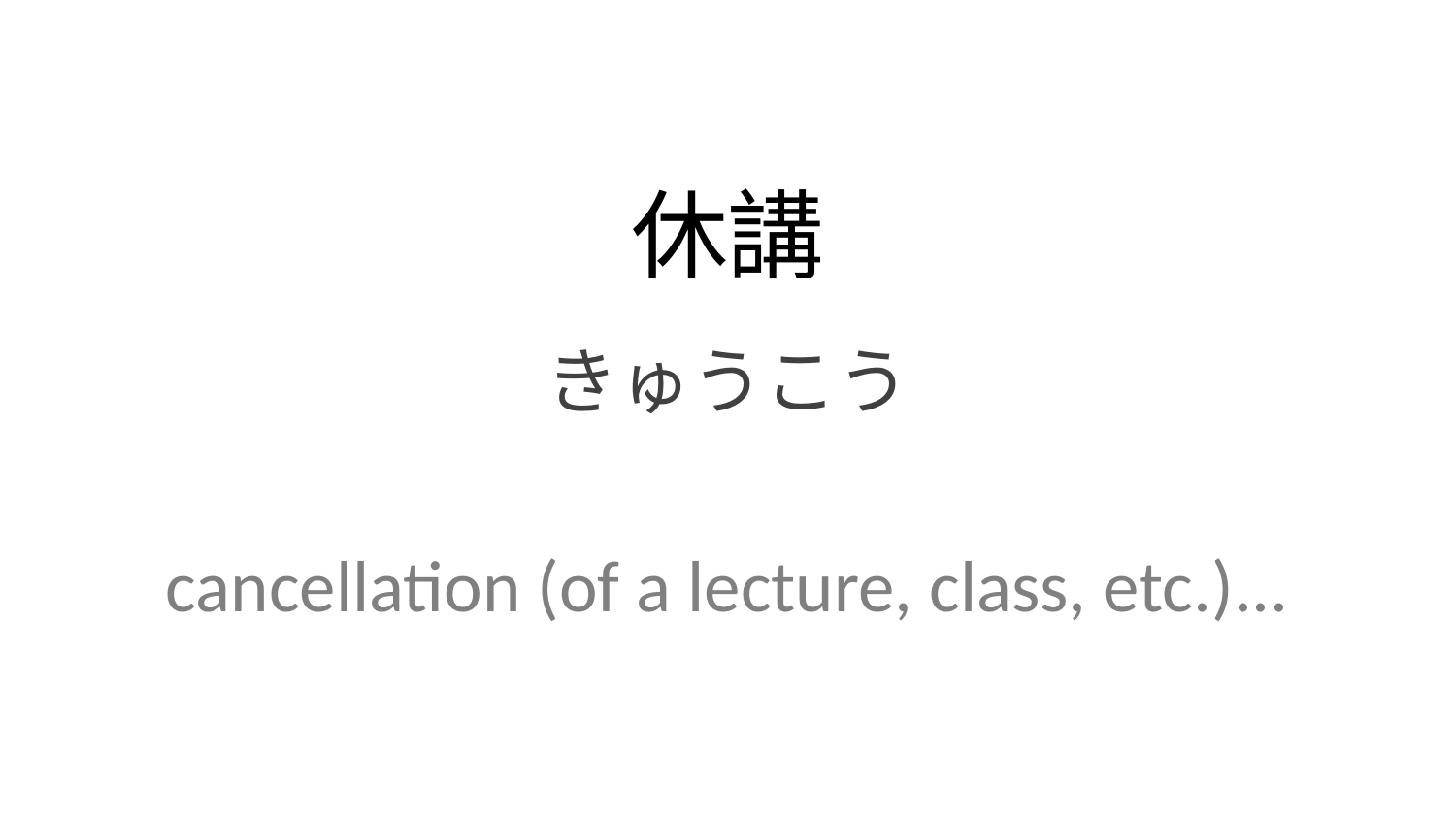

休講

きゅうこう
cancellation (of a lecture, class, etc.)...